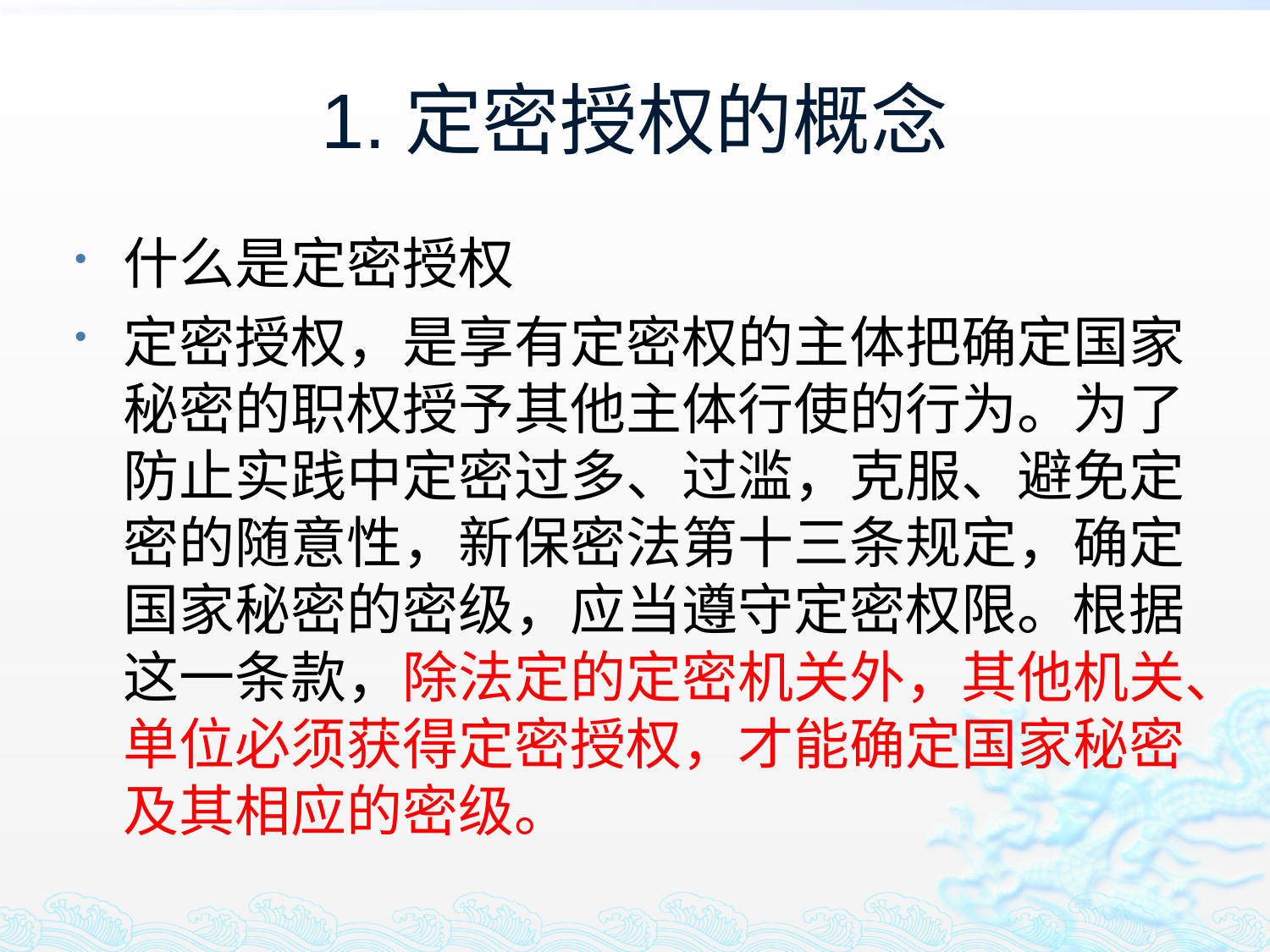

# 1.定密授权的概念
什么是定密授权
定密授权，是享有定密权的主体把确定国家秘密的职权授予其他主体行使的行为。为了防止实践中定密过多、过滥，克服、避免定密的随意性，新保密法第十三条规定，确定国家秘密的密级，应当遵守定密权限。根据这一条款，除法定的定密机关外，其他机关、单位必须获得定密授权，才能确定国家秘密及其相应的密级。